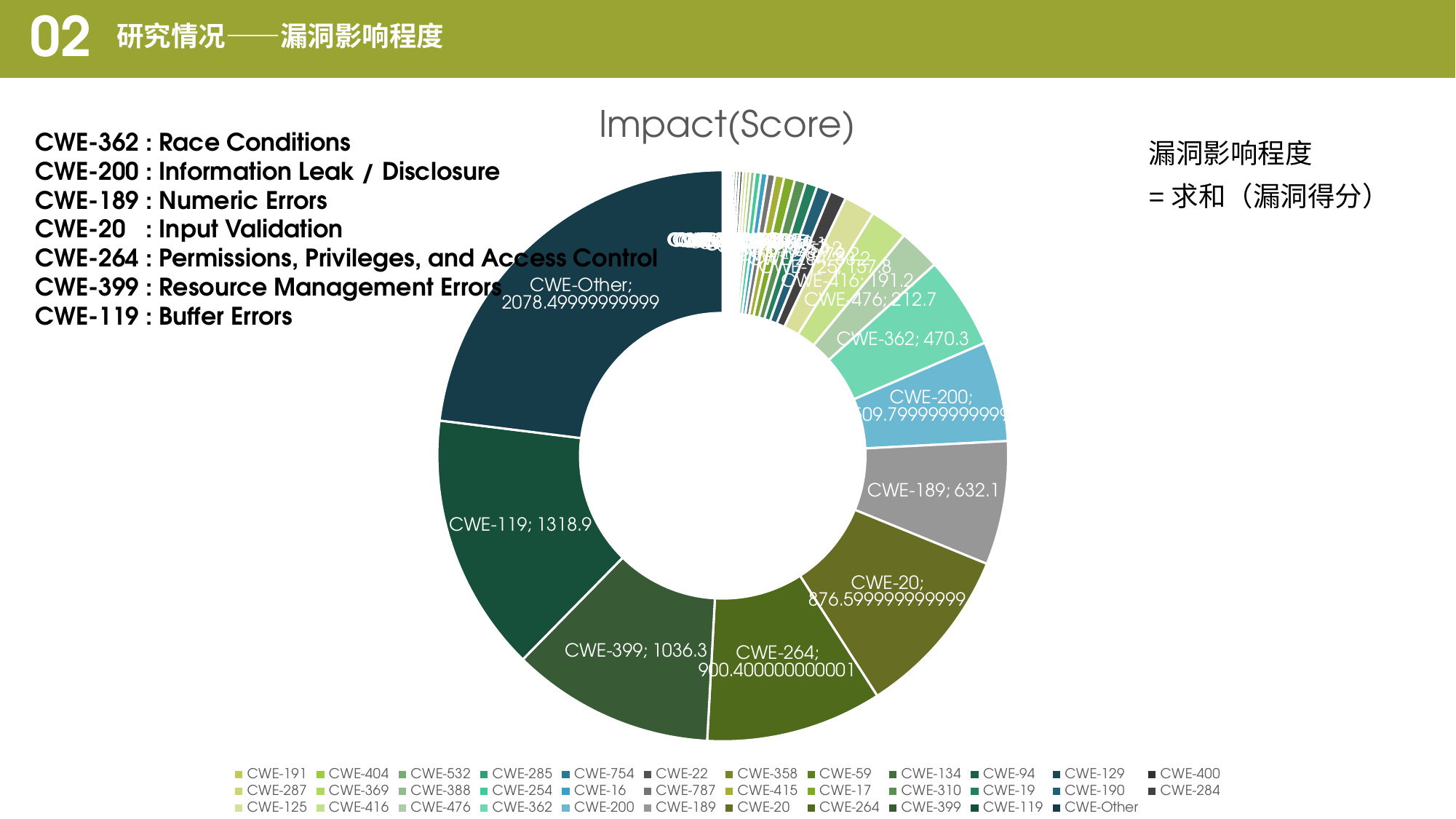

02
研究情况——漏洞影响程度

### Chart: Impact(Score)

| Category | Score Impact |
|---|---|
| CWE-191 | 2.1 |
| CWE-404 | 2.1 |
| CWE-532 | 2.1 |
| CWE-285 | 3.6 |
| CWE-754 | 6.1 |
| CWE-22 | 6.9 |
| CWE-358 | 10.0 |
| CWE-59 | 10.600000000000001 |
| CWE-134 | 12.9 |
| CWE-94 | 14.4 |
| CWE-129 | 15.0 |
| CWE-400 | 17.4 |
| CWE-287 | 17.5 |
| CWE-369 | 19.3 |
| CWE-388 | 23.500000000000004 |
| CWE-254 | 30.699999999999996 |
| CWE-16 | 33.4 |
| CWE-787 | 39.0 |
| CWE-415 | 46.099999999999994 |
| CWE-17 | 55.3 |
| CWE-310 | 57.2 |
| CWE-19 | 59.6 |
| CWE-190 | 72.2 |
| CWE-284 | 83.19999999999999 |
| CWE-125 | 157.80000000000004 |
| CWE-416 | 191.2 |
| CWE-476 | 212.7000000000001 |
| CWE-362 | 470.29999999999956 |
| CWE-200 | 509.7999999999992 |
| CWE-189 | 632.0999999999996 |
| CWE-20 | 876.599999999999 |
| CWE-264 | 900.4000000000008 |
| CWE-399 | 1036.2999999999995 |
| CWE-119 | 1318.9000000000012 |
| CWE-Other | 2078.4999999999936 |
CWE-362 : Race Conditions
CWE-200 : Information Leak / Disclosure
CWE-189 : Numeric Errors
CWE-20   : Input Validation
CWE-264 : Permissions, Privileges, and Access Control
CWE-399 : Resource Management Errors
CWE-119 : Buffer Errors
漏洞影响程度
=求和（漏洞得分）